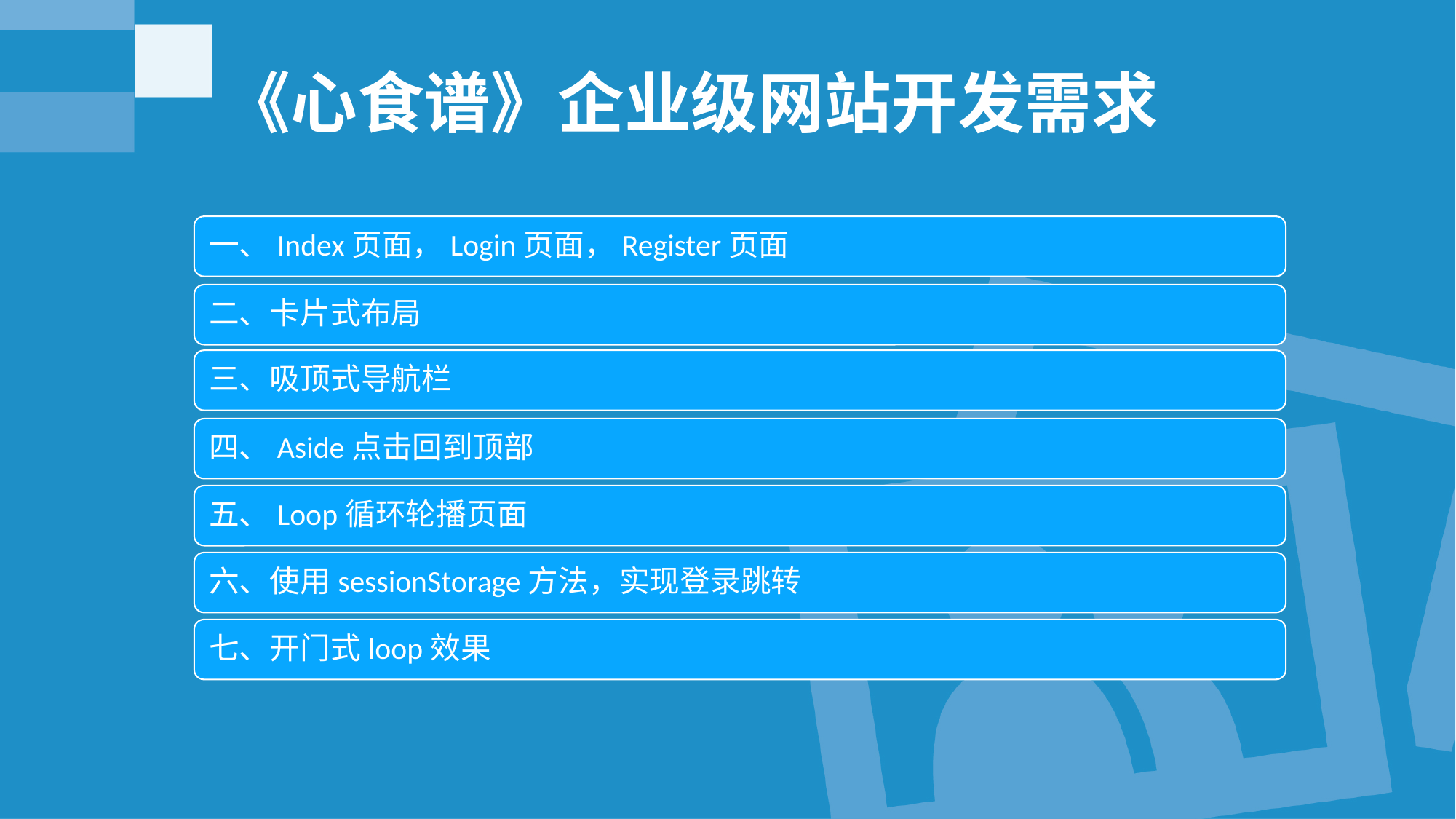

# 《心食谱》企业级网站开发需求
一、Index页面，Login页面，Register页面
二、卡片式布局
三、吸顶式导航栏
四、Aside点击回到顶部
五、Loop循环轮播页面
六、使用sessionStorage方法，实现登录跳转
七、开门式loop效果